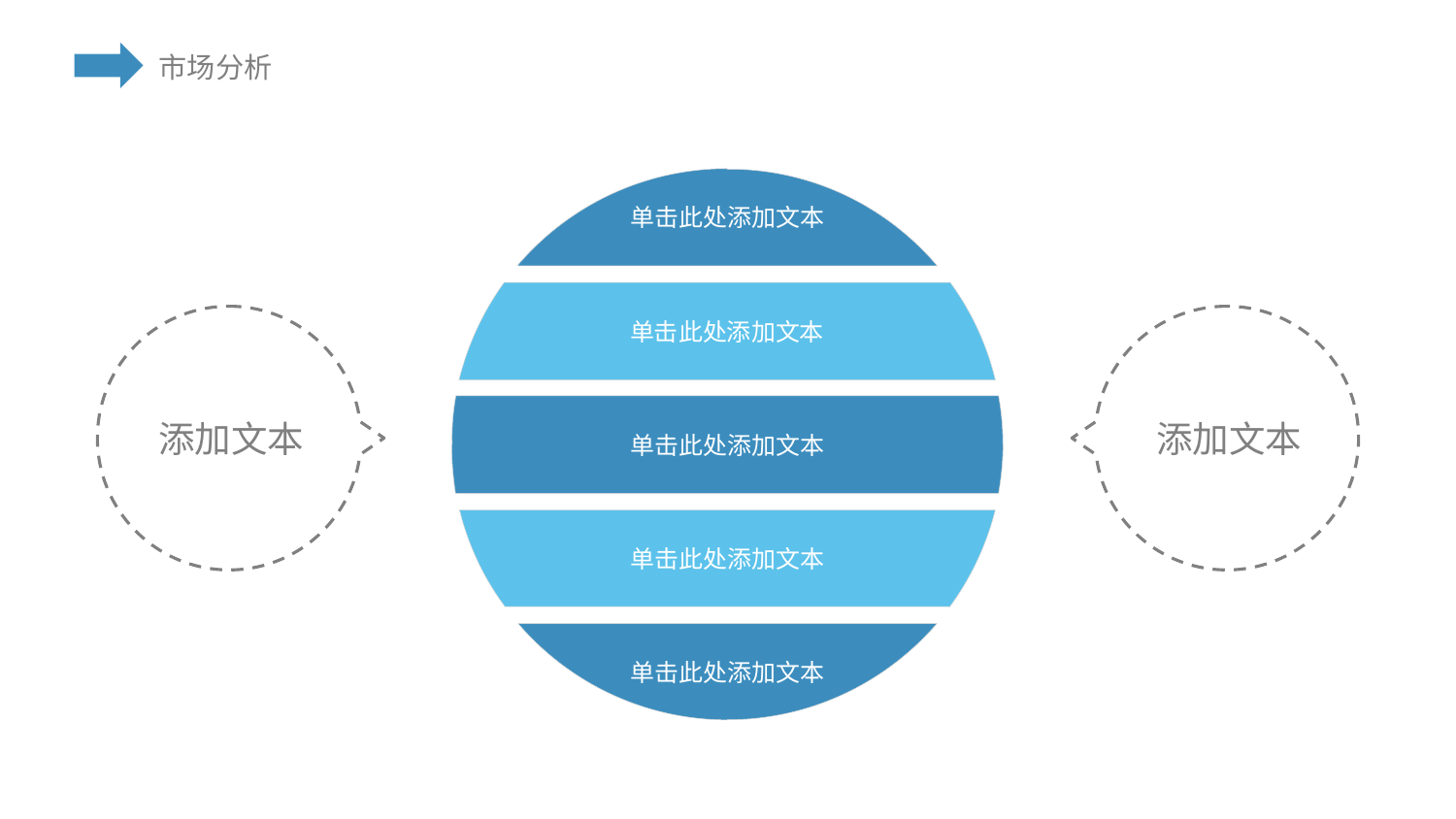

单击此处添加文本
单击此处添加文本

添加文本

添加文本
单击此处添加文本
单击此处添加文本
单击此处添加文本